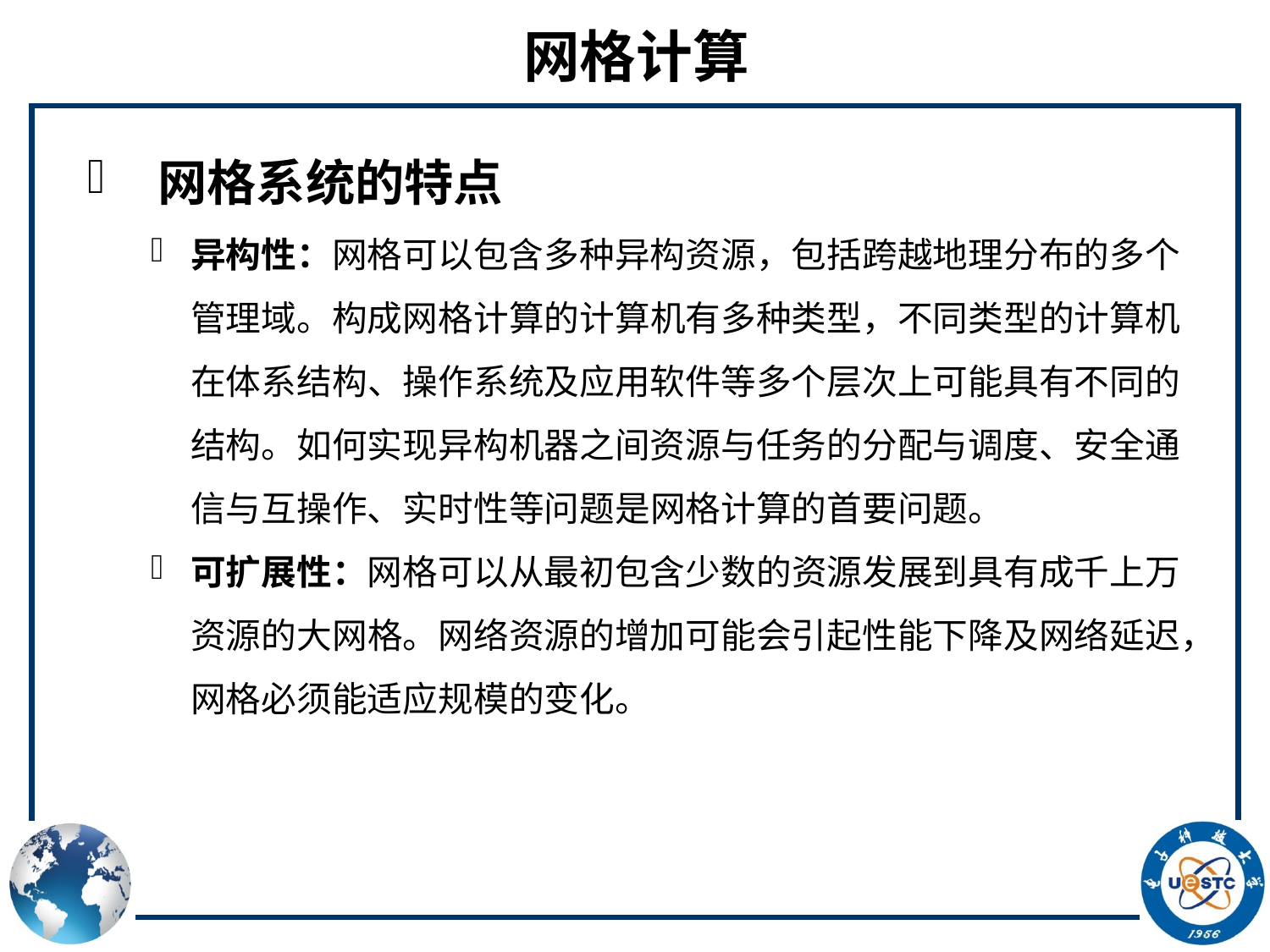

# 网格计算
 网格系统的特点
异构性：网格可以包含多种异构资源，包括跨越地理分布的多个管理域。构成网格计算的计算机有多种类型，不同类型的计算机在体系结构、操作系统及应用软件等多个层次上可能具有不同的结构。如何实现异构机器之间资源与任务的分配与调度、安全通信与互操作、实时性等问题是网格计算的首要问题。
可扩展性：网格可以从最初包含少数的资源发展到具有成千上万资源的大网格。网络资源的增加可能会引起性能下降及网络延迟，网格必须能适应规模的变化。